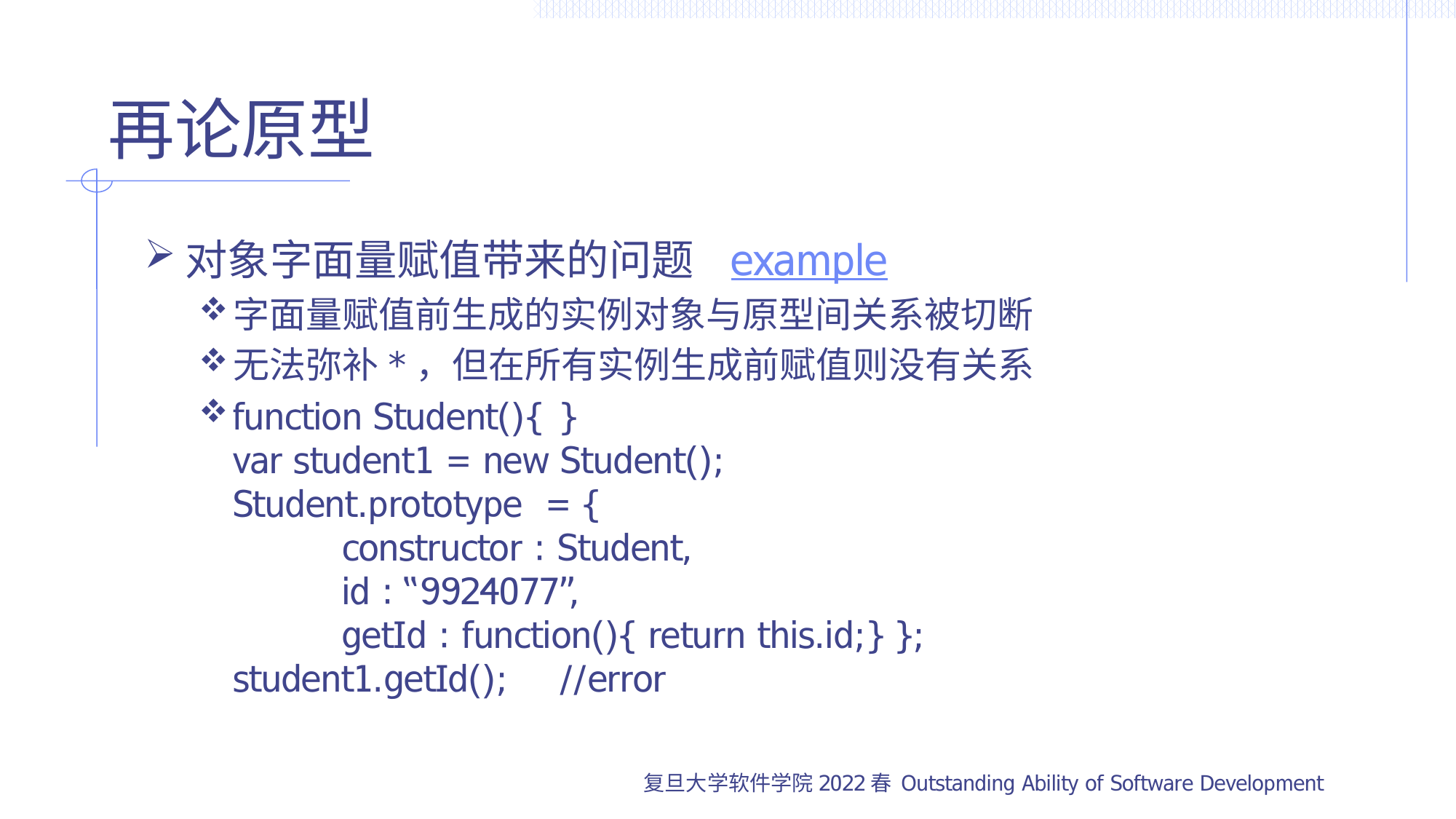

# 再论原型
对象字面量赋值带来的问题	example
字面量赋值前生成的实例对象与原型间关系被切断
无法弥补*，但在所有实例生成前赋值则没有关系
function Student(){	}
var student1 = new Student();
Student.prototype  = {
	constructor : Student,
	id : “9924077”,
	getId : function(){ return this.id;} };
student1.getId();	//error